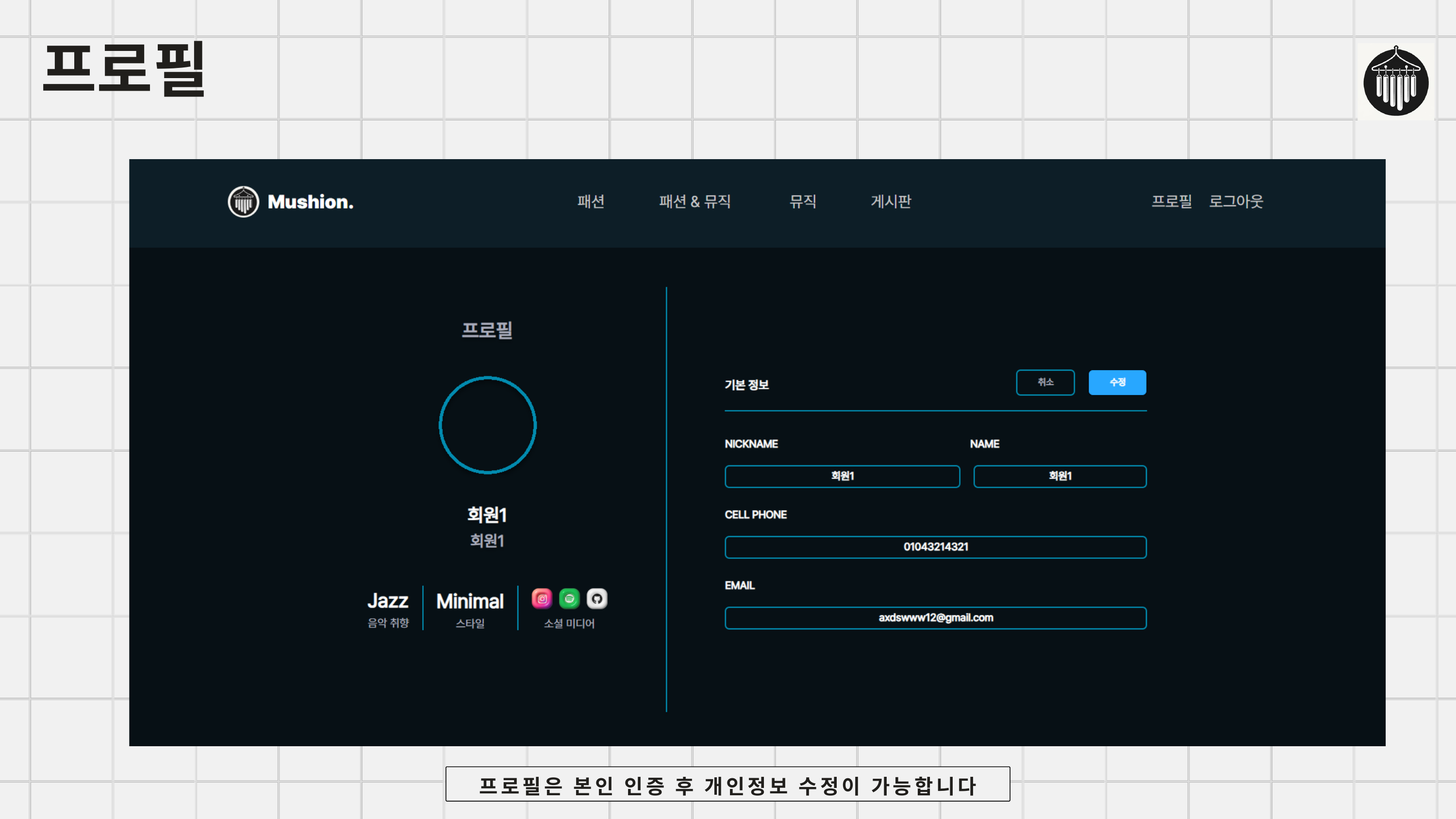

프로필

프로필은 본인 인증 후 개인정보 수정이 가능합니다